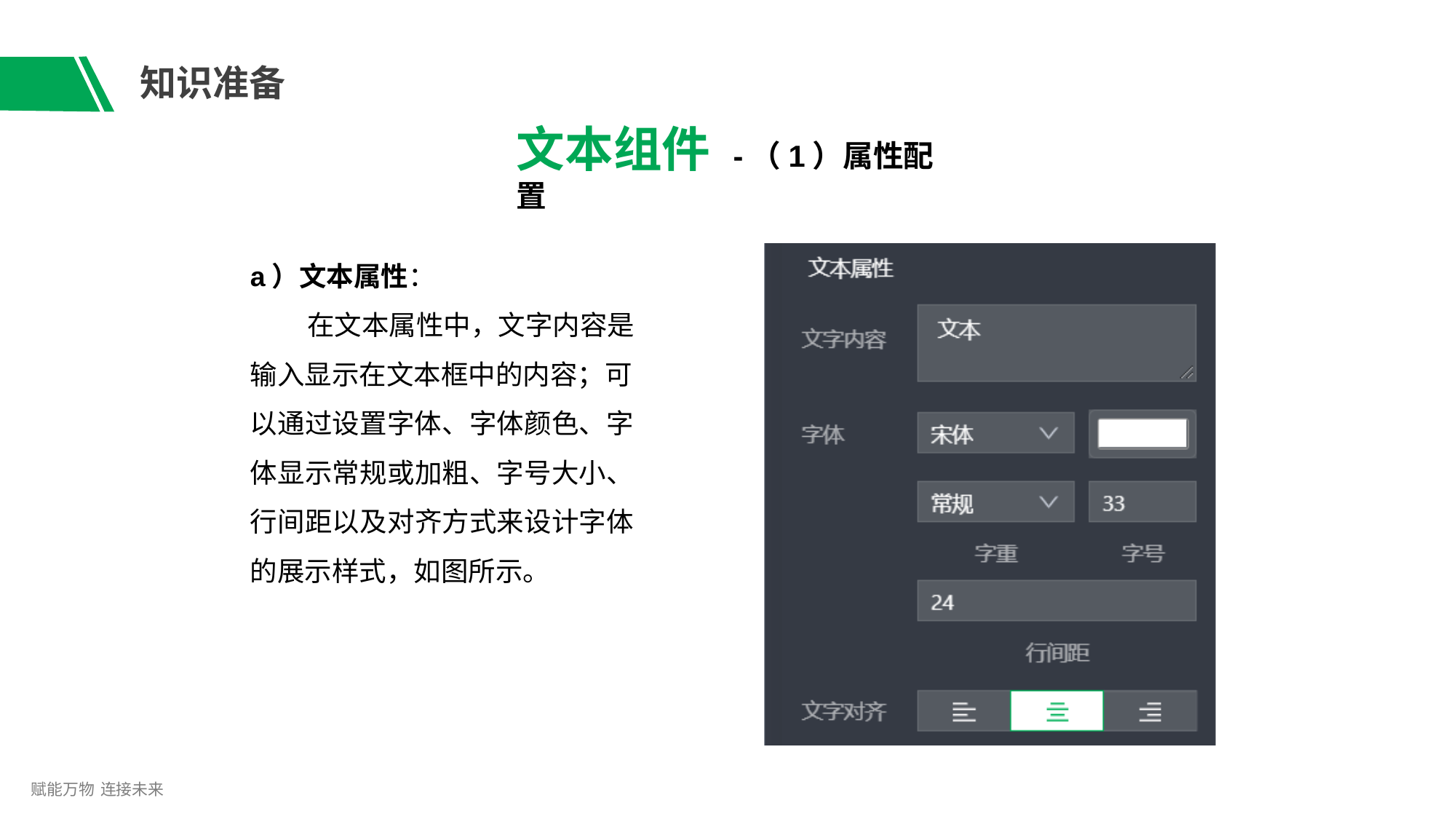

# 知识准备
文本组件 -（1）属性配置

a）文本属性：
在文本属性中，文字内容是
输入显示在文本框中的内容；可
以通过设置字体、字体颜色、字 体显示常规或加粗、字号大小、 行间距以及对齐方式来设计字体 的展示样式，如图所示。
赋能万物 连接未来